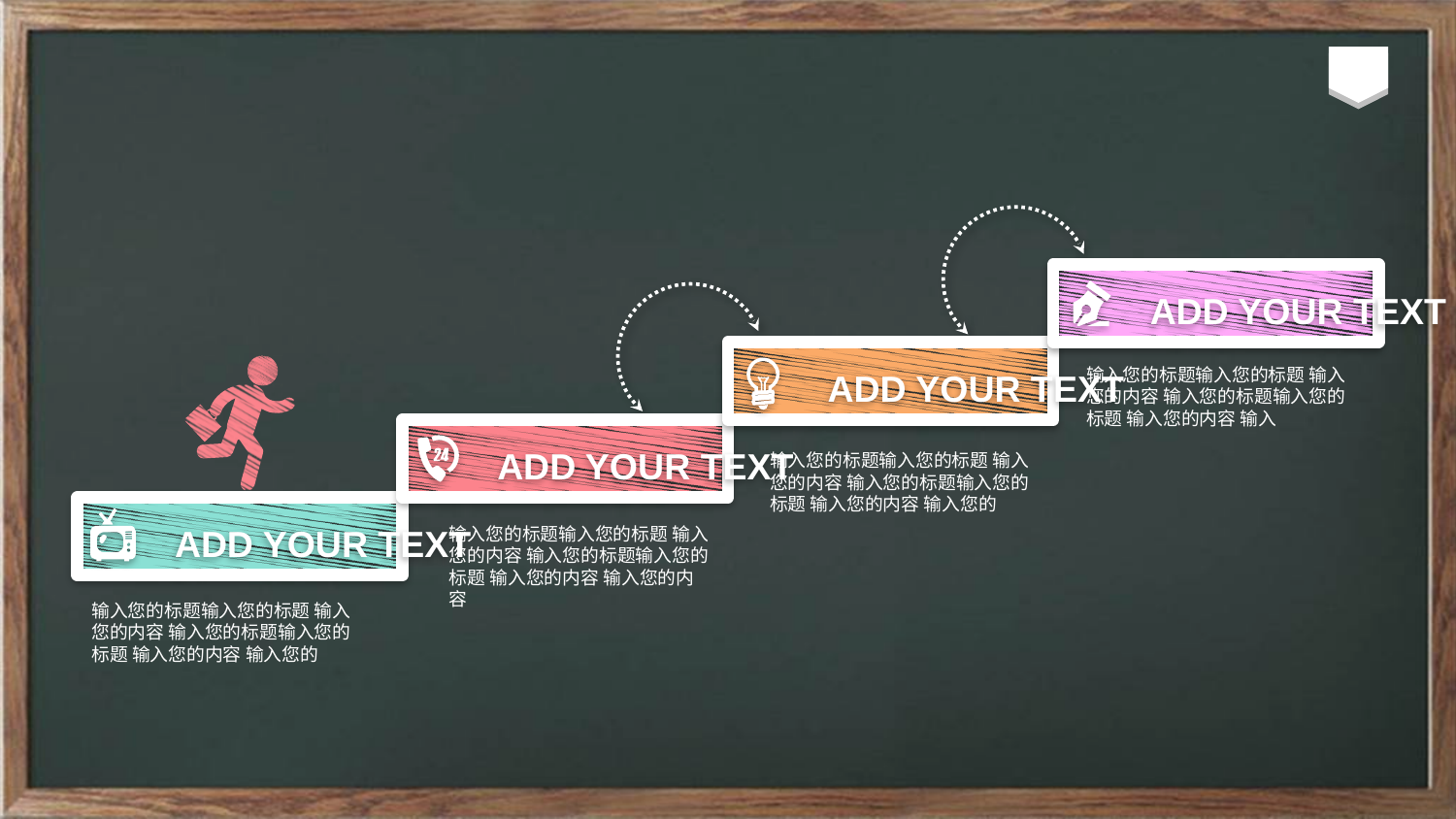

15

ADD YOUR TEXT

ADD YOUR TEXT

输入您的标题输入您的标题 输入您的内容 输入您的标题输入您的标题 输入您的内容 输入

ADD YOUR TEXT
输入您的标题输入您的标题 输入您的内容 输入您的标题输入您的标题 输入您的内容 输入您的

ADD YOUR TEXT
输入您的标题输入您的标题 输入您的内容 输入您的标题输入您的标题 输入您的内容 输入您的内容
输入您的标题输入您的标题 输入您的内容 输入您的标题输入您的标题 输入您的内容 输入您的